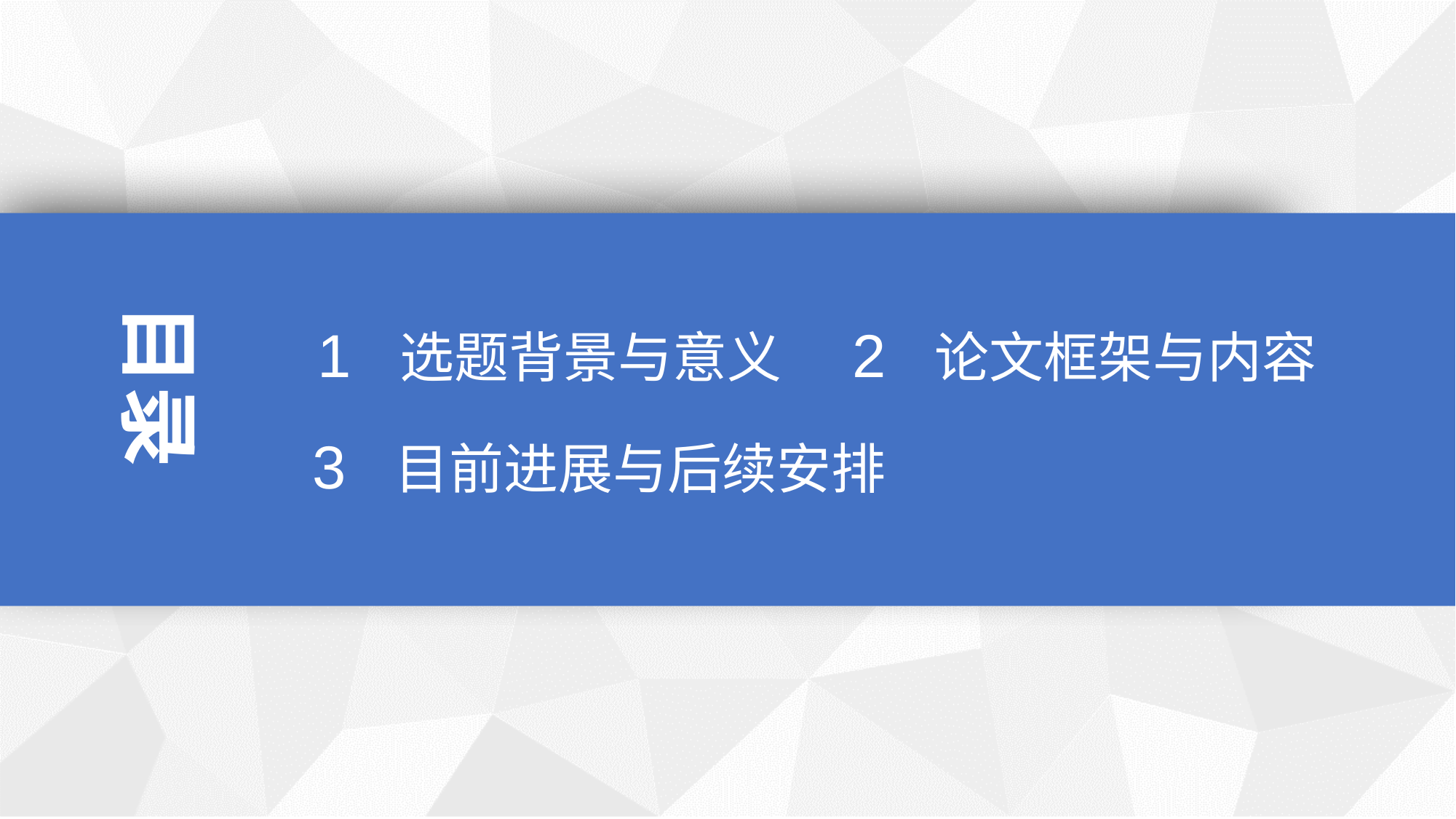

目录
1  选题背景与意义
2  论文框架与内容
3  目前进展与后续安排